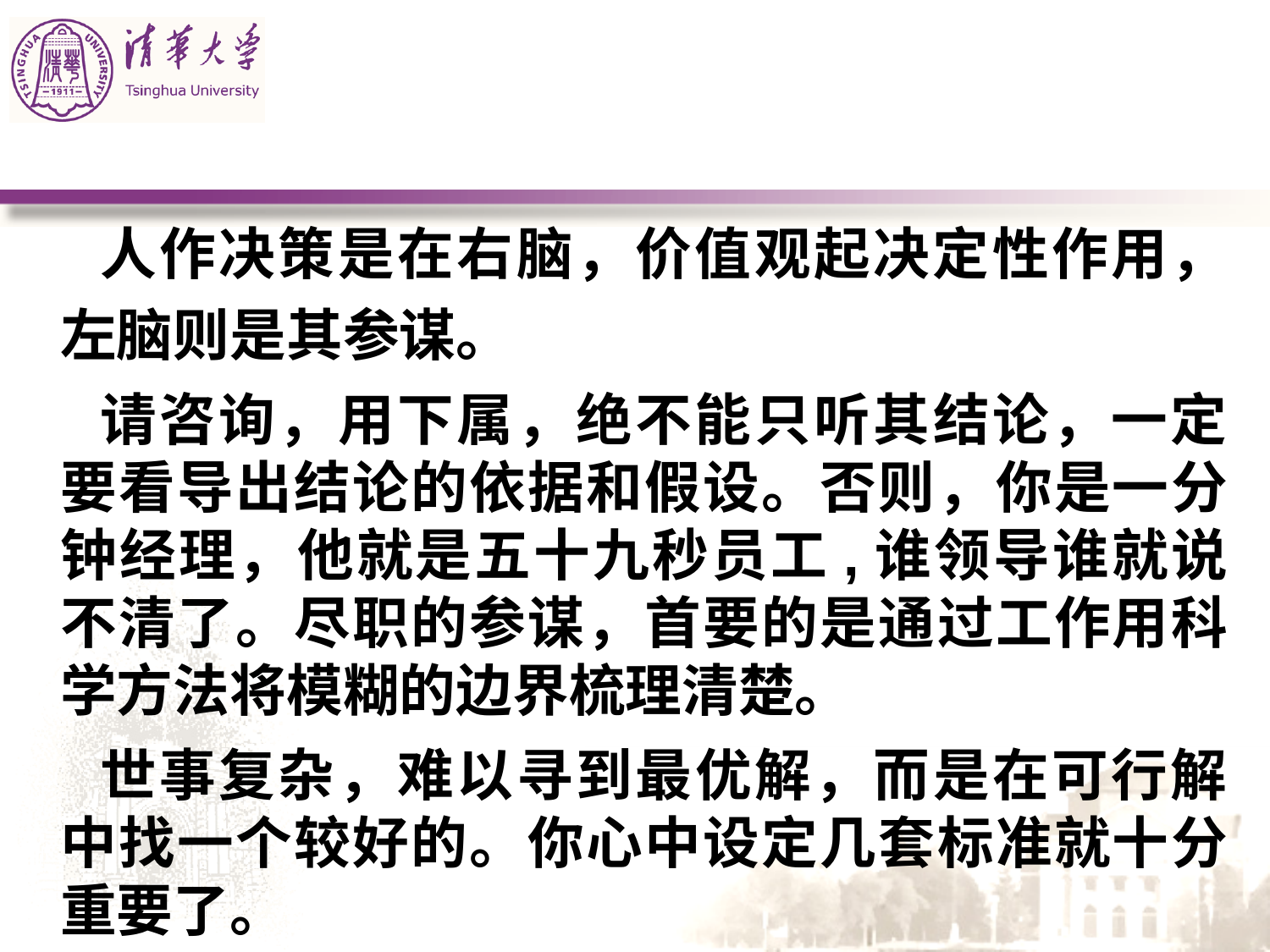

#
人作决策是在右脑，价值观起决定性作用，左脑则是其参谋。
请咨询，用下属，绝不能只听其结论，一定要看导出结论的依据和假设。否则，你是一分钟经理，他就是五十九秒员工,谁领导谁就说不清了。尽职的参谋，首要的是通过工作用科学方法将模糊的边界梳理清楚。
世事复杂，难以寻到最优解，而是在可行解中找一个较好的。你心中设定几套标准就十分重要了。